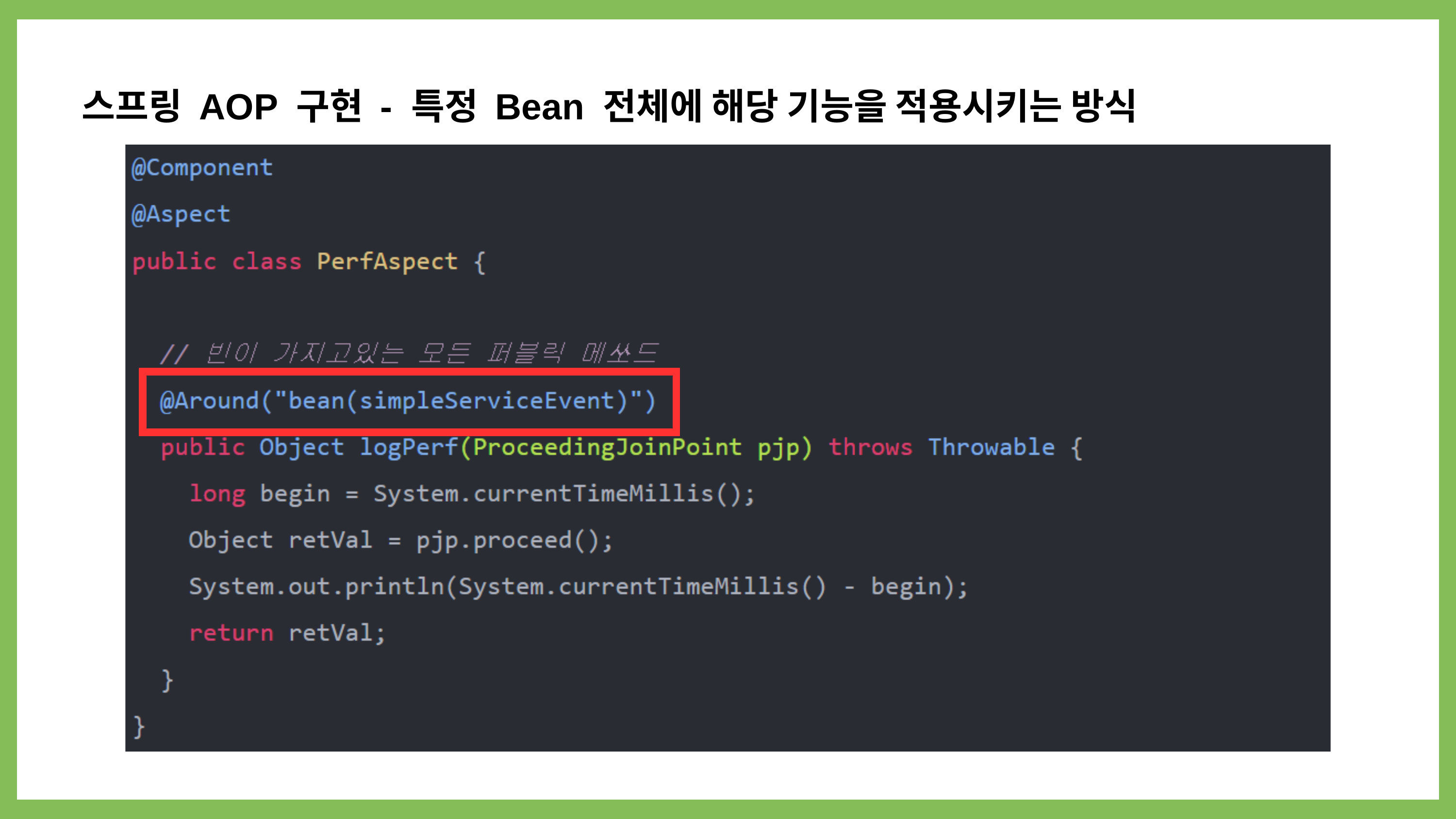

스프링 AOP 구현 - 특정 Bean 전체에 해당 기능을 적용시키는 방식